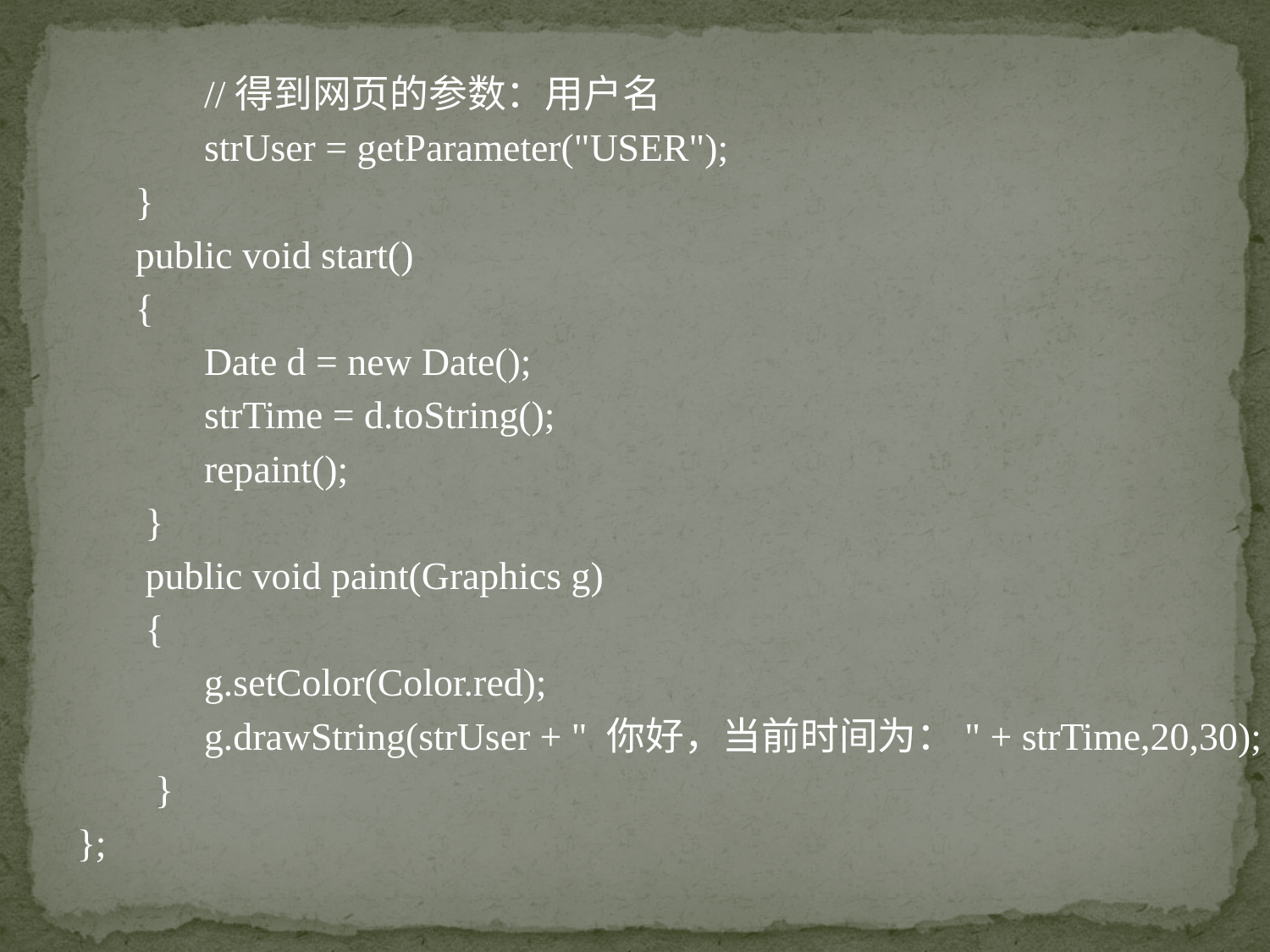

//得到网页的参数：用户名
	strUser = getParameter("USER");
      }
      public void start()
      {
	Date d = new Date();
	strTime = d.toString();
	repaint();
       }
       public void paint(Graphics g)
       {
	g.setColor(Color.red);
	g.drawString(strUser + " 你好，当前时间为：" + strTime,20,30);
        }
};